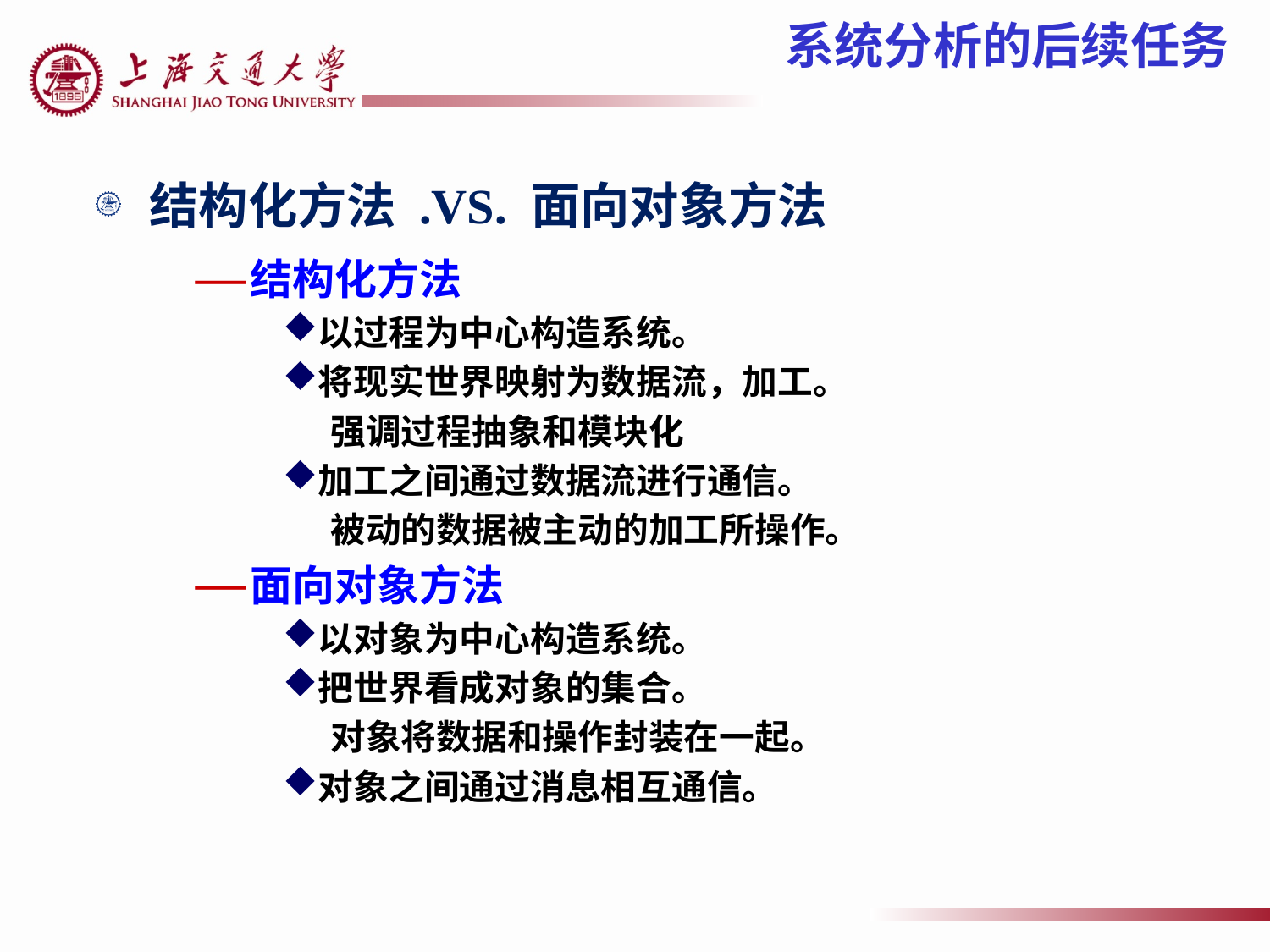

系统分析的后续任务
结构化方法 .VS. 面向对象方法
结构化方法
以过程为中心构造系统。
将现实世界映射为数据流，加工。
强调过程抽象和模块化
加工之间通过数据流进行通信。
被动的数据被主动的加工所操作。
面向对象方法
以对象为中心构造系统。
把世界看成对象的集合。
对象将数据和操作封装在一起。
对象之间通过消息相互通信。